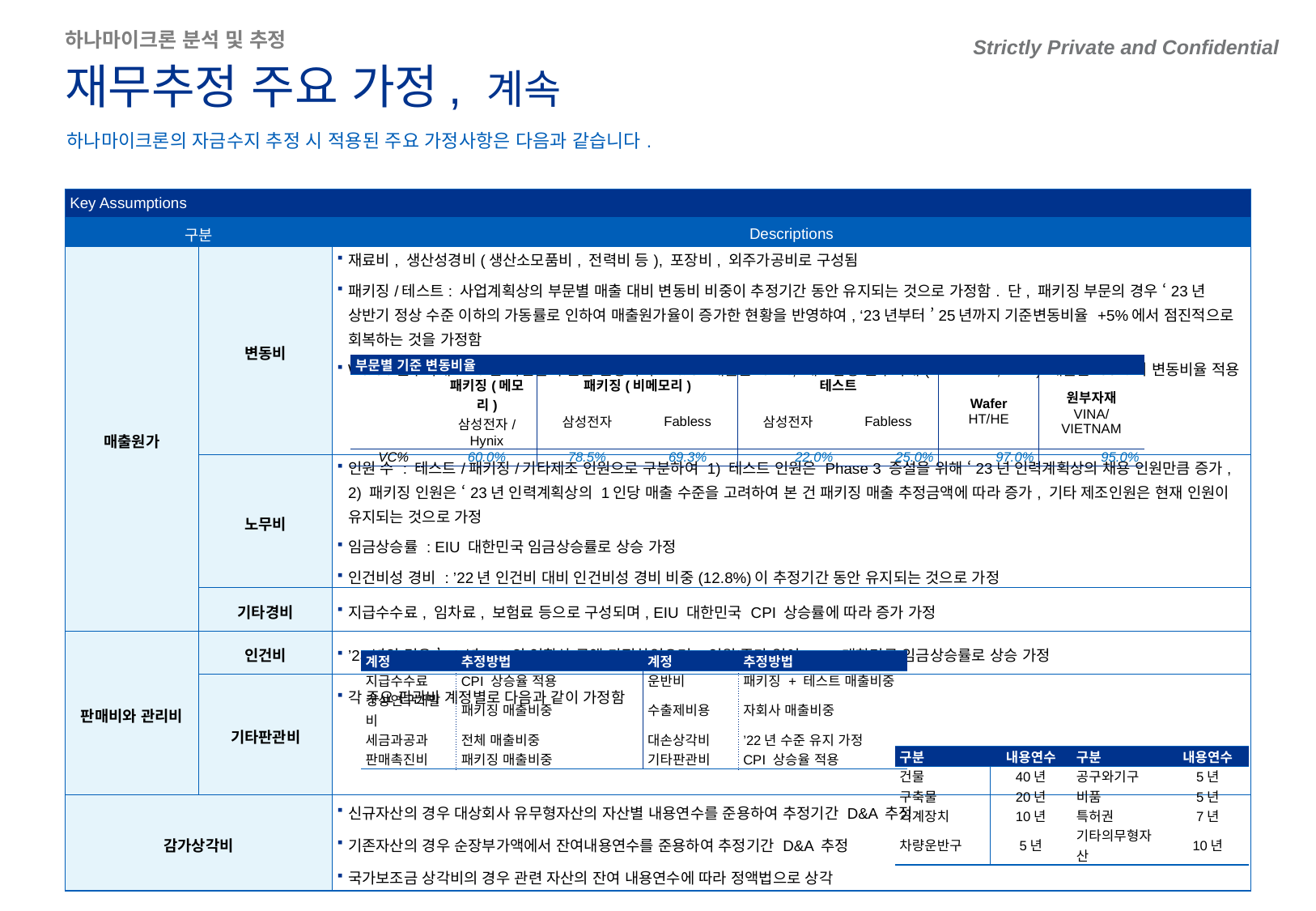

영업관련 – 정상지 과장님
재무/CAPEX 관련 – 송채림 위원님
하나마이크론 분석 및 추정
재무추정 주요 가정, 계속
하나마이크론의 자금수지 추정 시 적용된 주요 가정사항은 다음과 같습니다.
| Key Assumptions |  |  |
| --- | --- | --- |
| 구분 |  | Descriptions |
| 매출원가 | 변동비 | 재료비, 생산성경비(생산소모품비, 전력비 등), 포장비, 외주가공비로 구성됨 패키징/테스트: 사업계획상의 부문별 매출 대비 변동비 비중이 추정기간 동안 유지되는 것으로 가정함. 단, 패키징 부문의 경우 ‘23년 상반기 정상 수준 이하의 가동률로 인하여 매출원가율이 증가한 현황을 반영햐여, ‘23년부터 ’25년까지 기준변동비율 +5%에서 점진적으로 회복하는 것을 가정함 Wafer/원부자재: ’23년 마진율 수준을 준용하여 Wafer 매출은 97%, 베트남향 원부자재(VIETNAM,VINA) 매출은 95%의 변동비율 적용 |
|  | 노무비 | 인원 수 : 테스트/패키징/기타제조 인원으로 구분하여 1) 테스트 인원은 Phase 3 증설을 위해 ‘23년 인력계획상의 채용 인원만큼 증가, 2) 패키징 인원은 ‘23년 인력계획상의 1인당 매출 수준을 고려하여 본 건 패키징 매출 추정금액에 따라 증가, 기타 제조인원은 현재 인원이 유지되는 것으로 가정 임금상승률 : EIU 대한민국 임금상승률로 상승 가정 인건비성 경비 : ’22년 인건비 대비 인건비성 경비 비중(12.8%)이 추정기간 동안 유지되는 것으로 가정 |
|  | 기타경비 | 지급수수료, 임차료, 보험료 등으로 구성되며, EIU 대한민국 CPI 상승률에 따라 증가 가정 |
| 판매비와 관리비 | 인건비 | ’23년의 경우 ’23년 1Q의 연환산 금액 가정하였으며, 인원 증가 없이 EIU 대한민국 임금상승률로 상승 가정 |
|  | 기타판관비 | 각 주요 판관비 계정별로 다음과 같이 가정함 |
| 감가상각비 |  | 신규자산의 경우 대상회사 유무형자산의 자산별 내용연수를 준용하여 추정기간 D&A 추정 기존자산의 경우 순장부가액에서 잔여내용연수를 준용하여 추정기간 D&A 추정 국가보조금 상각비의 경우 관련 자산의 잔여 내용연수에 따라 정액법으로 상각 |
| 부문별 기준 변동비율 |  |  |  |  |  |  |  |
| --- | --- | --- | --- | --- | --- | --- | --- |
|  | 패키징(메모리) 삼성전자/Hynix | 패키징(비메모리) |  | 테스트 |  | Wafer HT/HE | 원부자재 VINA/VIETNAM |
|  |  | 삼성전자 | Fabless | 삼성전자 | Fabless |  |  |
| VC% | 60.0% | 78.5% | 69.3% | 22.0% | 25.0% | 97.0% | 95.0% |
| 계정 | 추정방법 | 계정 | 추정방법 |
| --- | --- | --- | --- |
| 지급수수료 | CPI 상승율 적용 | 운반비 | 패키징 + 테스트 매출비중 |
| 경상연구개발비 | 패키징 매출비중 | 수출제비용 | 자회사 매출비중 |
| 세금과공과 | 전체 매출비중 | 대손상각비 | ’22년 수준 유지 가정 |
| 판매촉진비 | 패키징 매출비중 | 기타판관비 | CPI 상승율 적용 |
| 구분 | 내용연수 | 구분 | 내용연수 |
| --- | --- | --- | --- |
| 건물 | 40년 | 공구와기구 | 5년 |
| 구축물 | 20년 | 비품 | 5년 |
| 기계장치 | 10년 | 특허권 | 7년 |
| 차량운반구 | 5년 | 기타의무형자산 | 10년 |